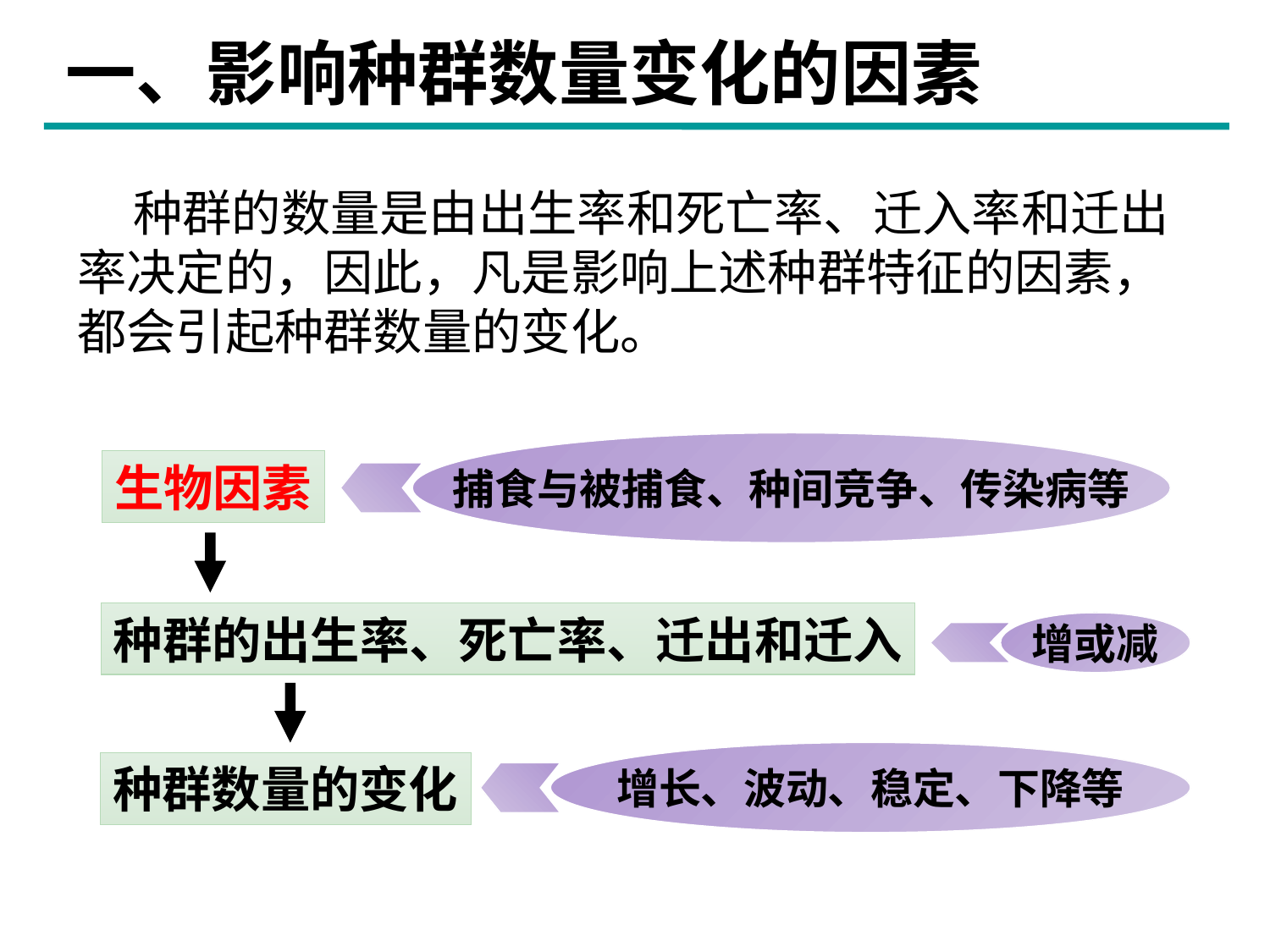

一、影响种群数量变化的因素
    种群的数量是由出生率和死亡率、迁入率和迁出率决定的，因此，凡是影响上述种群特征的因素，都会引起种群数量的变化。
捕食与被捕食、种间竞争、传染病等

生物因素

种群的出生率、死亡率、迁出和迁入
增或减

增长、波动、稳定、下降等

种群数量的变化